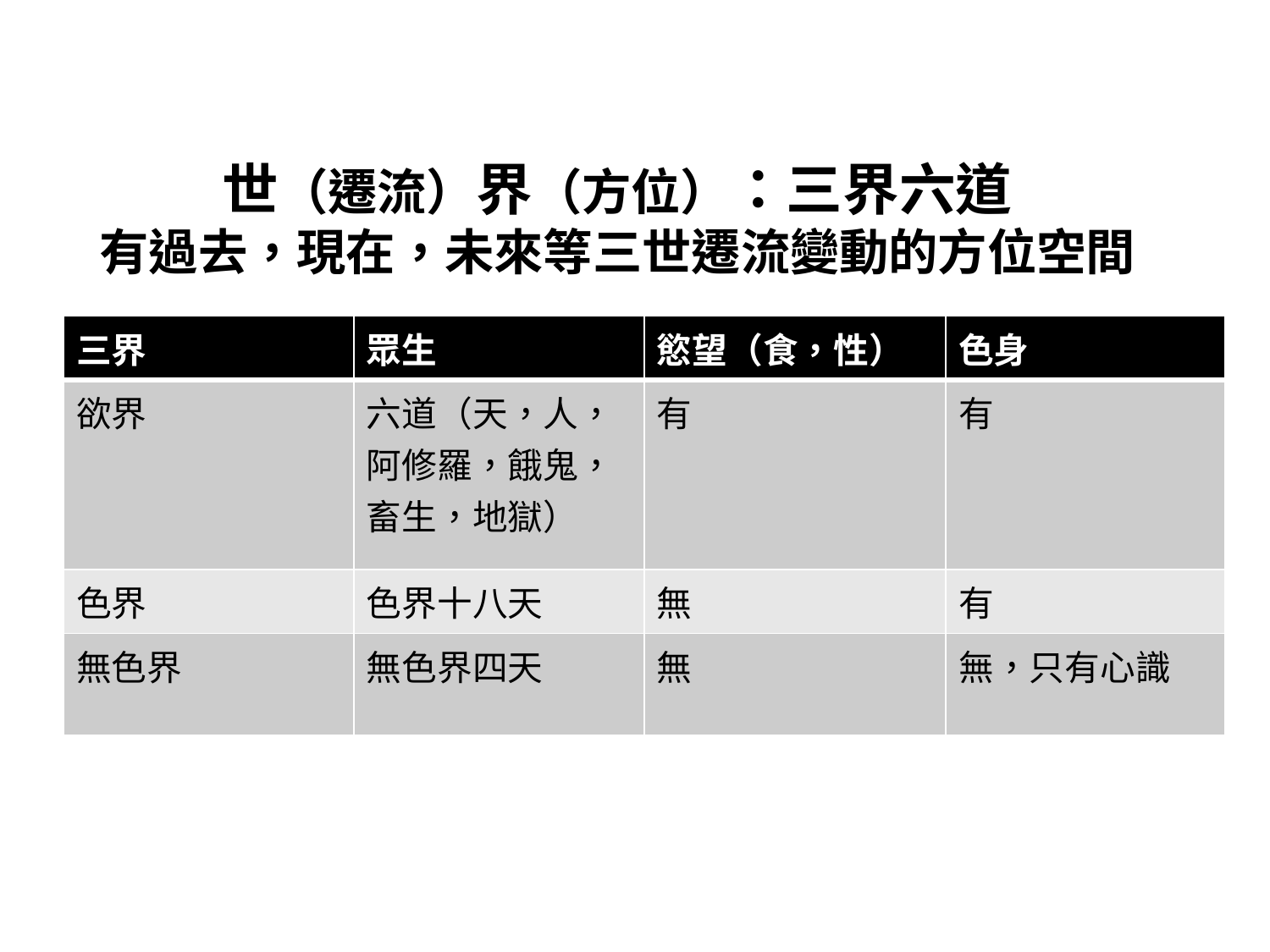

# 世（遷流）界（方位）：三界六道 有過去，現在，未來等三世遷流變動的方位空間
| 三界 | 眾生 | 慾望（食，性） | 色身 |
| --- | --- | --- | --- |
| 欲界 | 六道（天，人，阿修羅，餓鬼，畜生，地獄） | 有 | 有 |
| 色界 | 色界十八天 | 無 | 有 |
| 無色界 | 無色界四天 | 無 | 無，只有心識 |